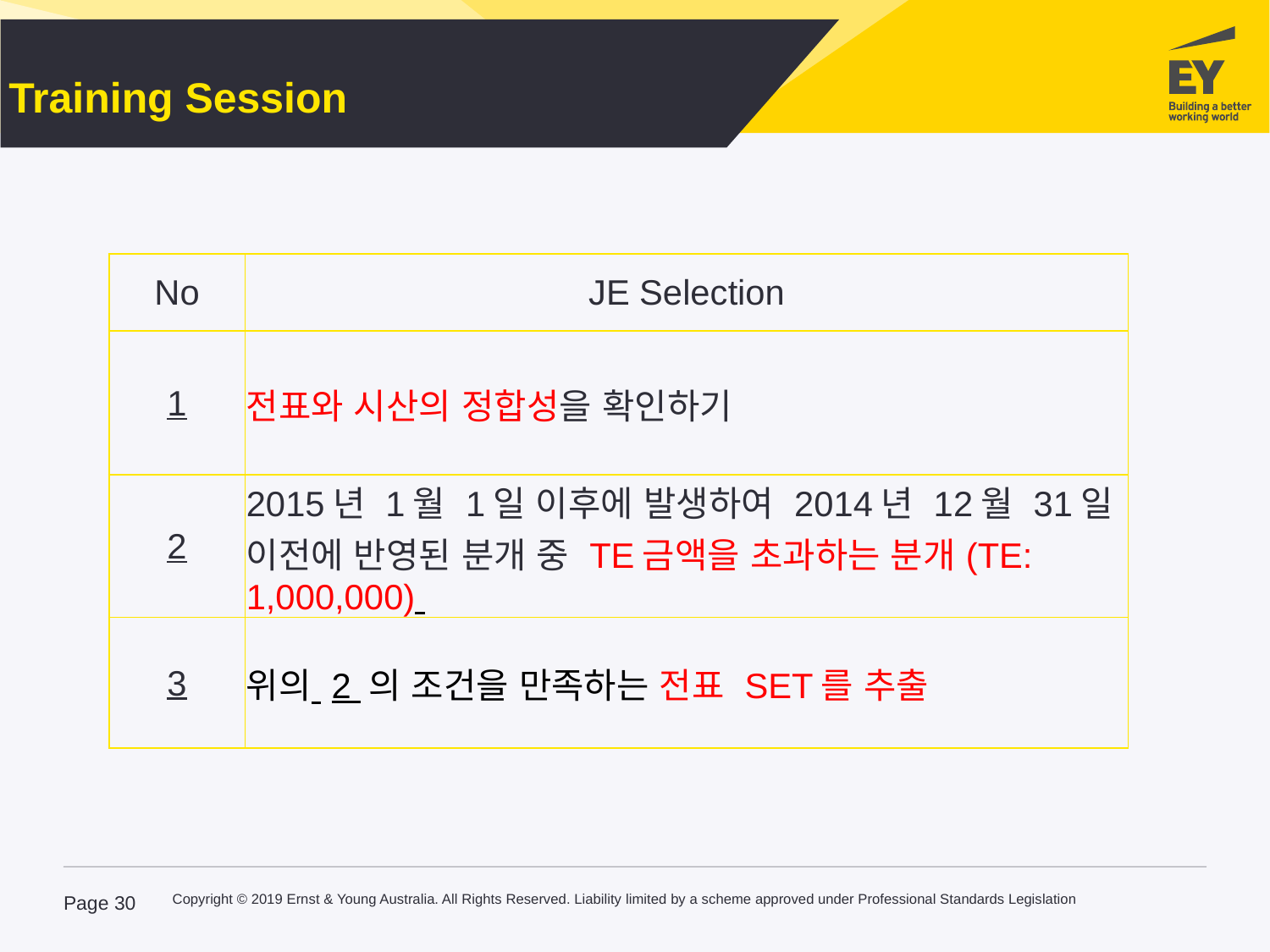

# Training Session
| No | JE Selection |
| --- | --- |
| 1 | 전표와 시산의 정합성을 확인하기 |
| 2 | 2015년 1월 1일 이후에 발생하여 2014년 12월 31일 이전에 반영된 분개 중 TE금액을 초과하는 분개(TE: 1,000,000) |
| 3 | 위의 2 의 조건을 만족하는 전표 SET를 추출 |